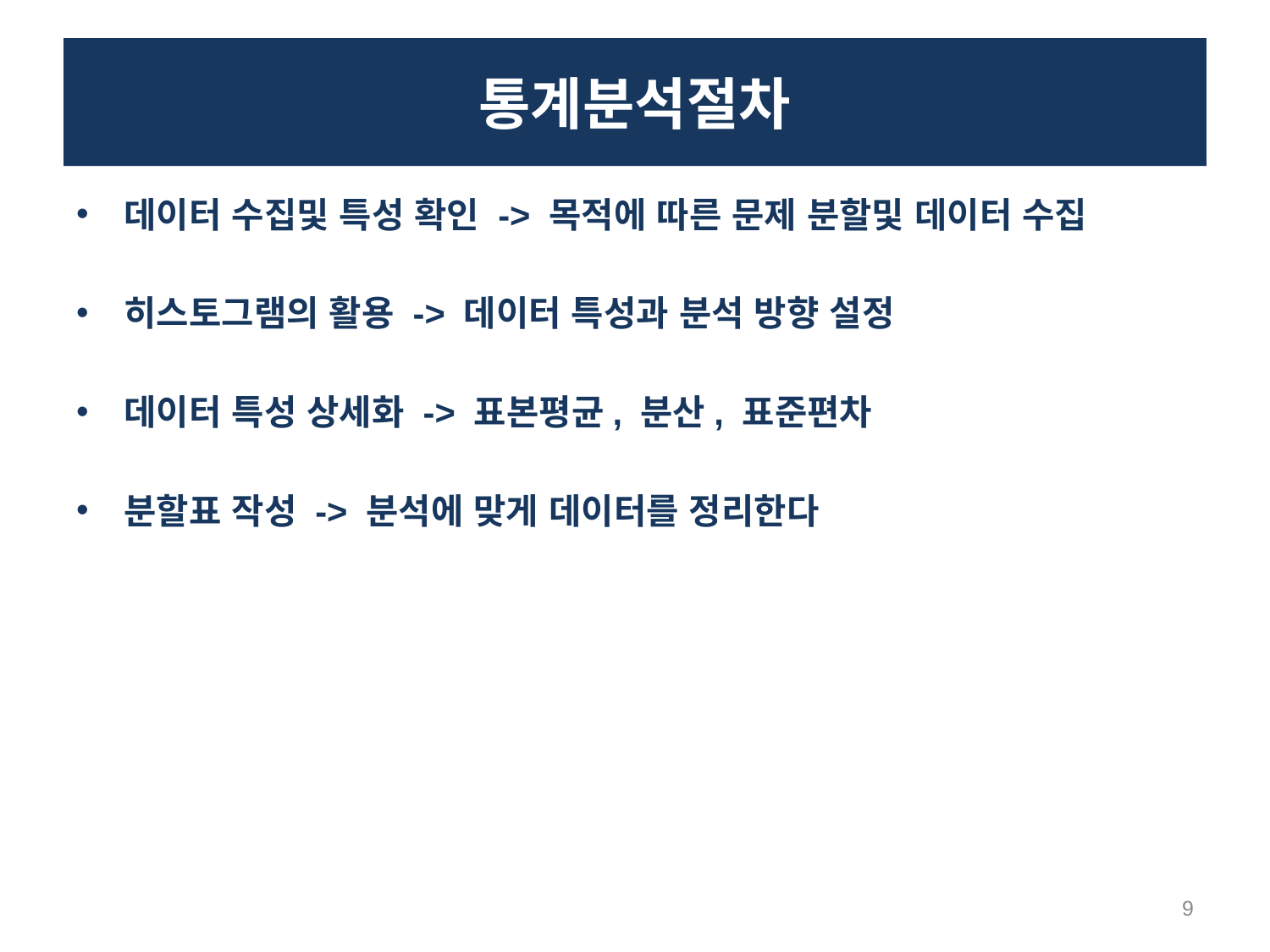

# 통계분석절차
데이터 수집및 특성 확인 -> 목적에 따른 문제 분할및 데이터 수집

히스토그램의 활용 -> 데이터 특성과 분석 방향 설정

데이터 특성 상세화 -> 표본평균, 분산, 표준편차

분할표 작성 -> 분석에 맞게 데이터를 정리한다
9